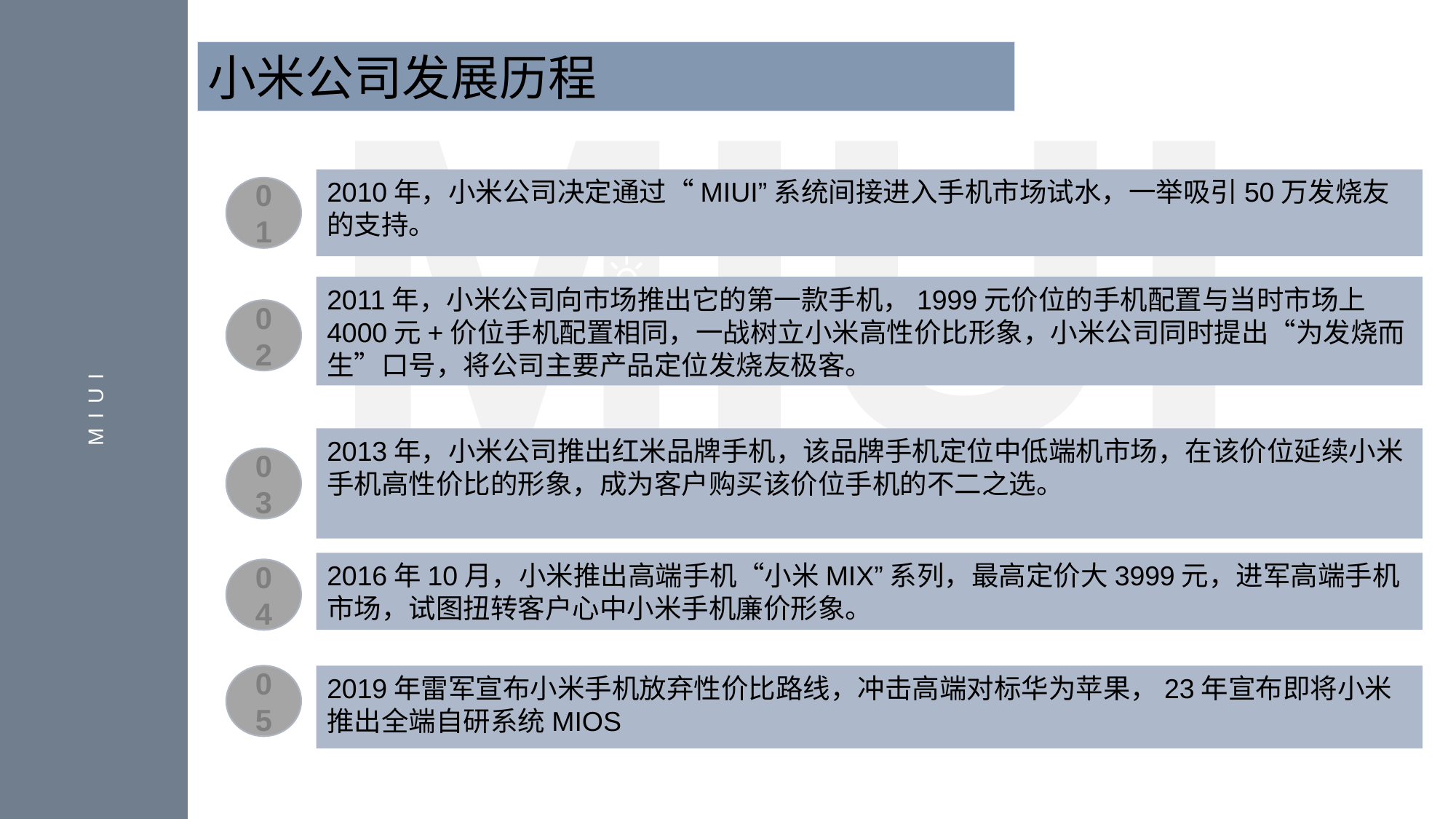

MIUI
小米公司发展历程
2010年，小米公司决定通过“MIUI”系统间接进入手机市场试水，一举吸引50万发烧友的支持。
0
1

2011年，小米公司向市场推出它的第一款手机，1999元价位的手机配置与当时市场上4000元+价位手机配置相同，一战树立小米高性价比形象，小米公司同时提出“为发烧而生”口号，将公司主要产品定位发烧友极客。
02
|  |  |
| --- | --- |
|  |  |
MIUI
2013年，小米公司推出红米品牌手机，该品牌手机定位中低端机市场，在该价位延续小米手机高性价比的形象，成为客户购买该价位手机的不二之选。
03
2016年10月，小米推出高端手机“小米MIX”系列，最高定价大3999元，进军高端手机市场，试图扭转客户心中小米手机廉价形象。
04
05
2019年雷军宣布小米手机放弃性价比路线，冲击高端对标华为苹果，23年宣布即将小米推出全端自研系统MIOS